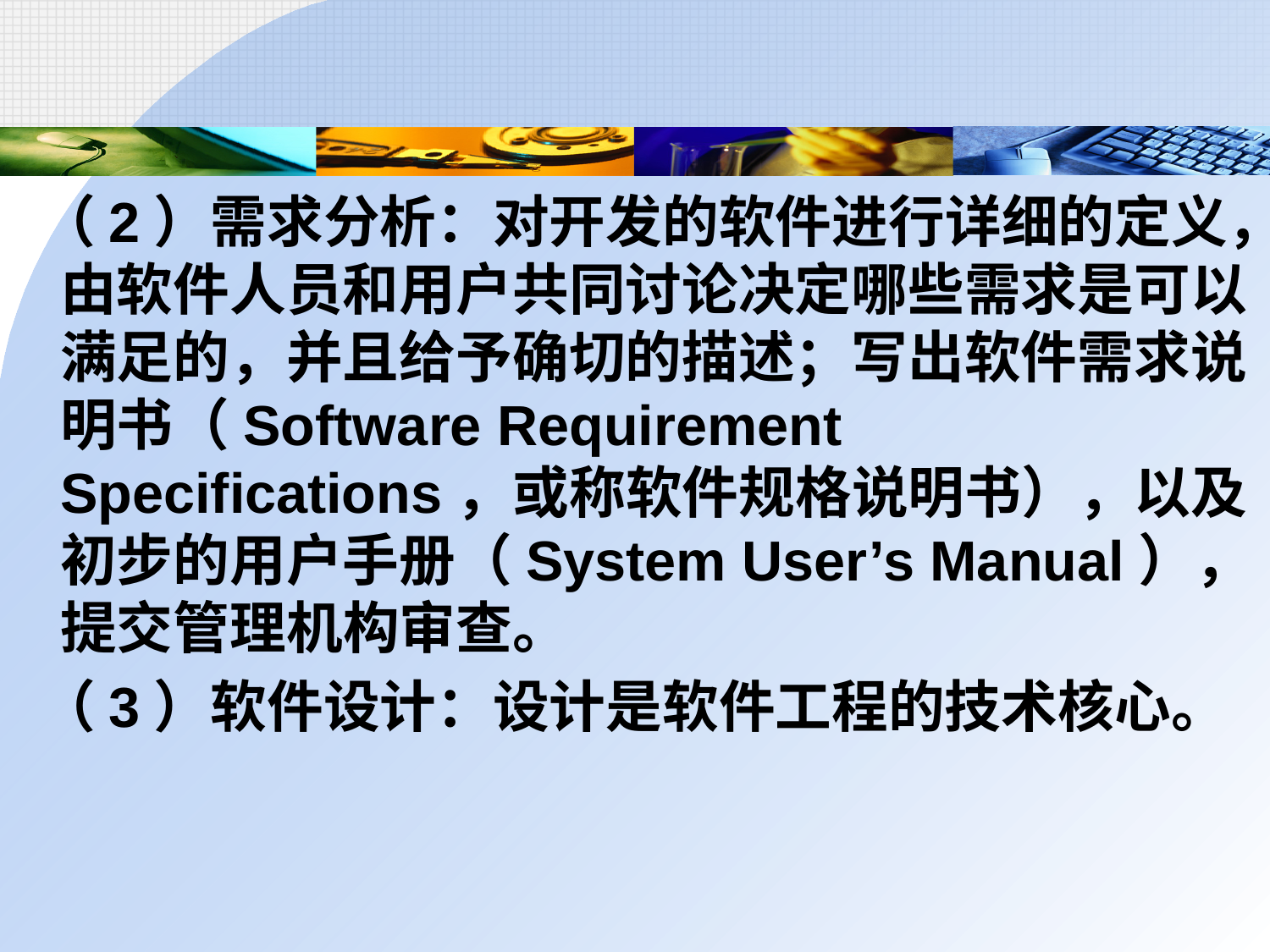

（2）需求分析：对开发的软件进行详细的定义，由软件人员和用户共同讨论决定哪些需求是可以满足的，并且给予确切的描述；写出软件需求说明书（Software Requirement Specifications，或称软件规格说明书），以及初步的用户手册（System User’s Manual），提交管理机构审查。
 （3）软件设计：设计是软件工程的技术核心。